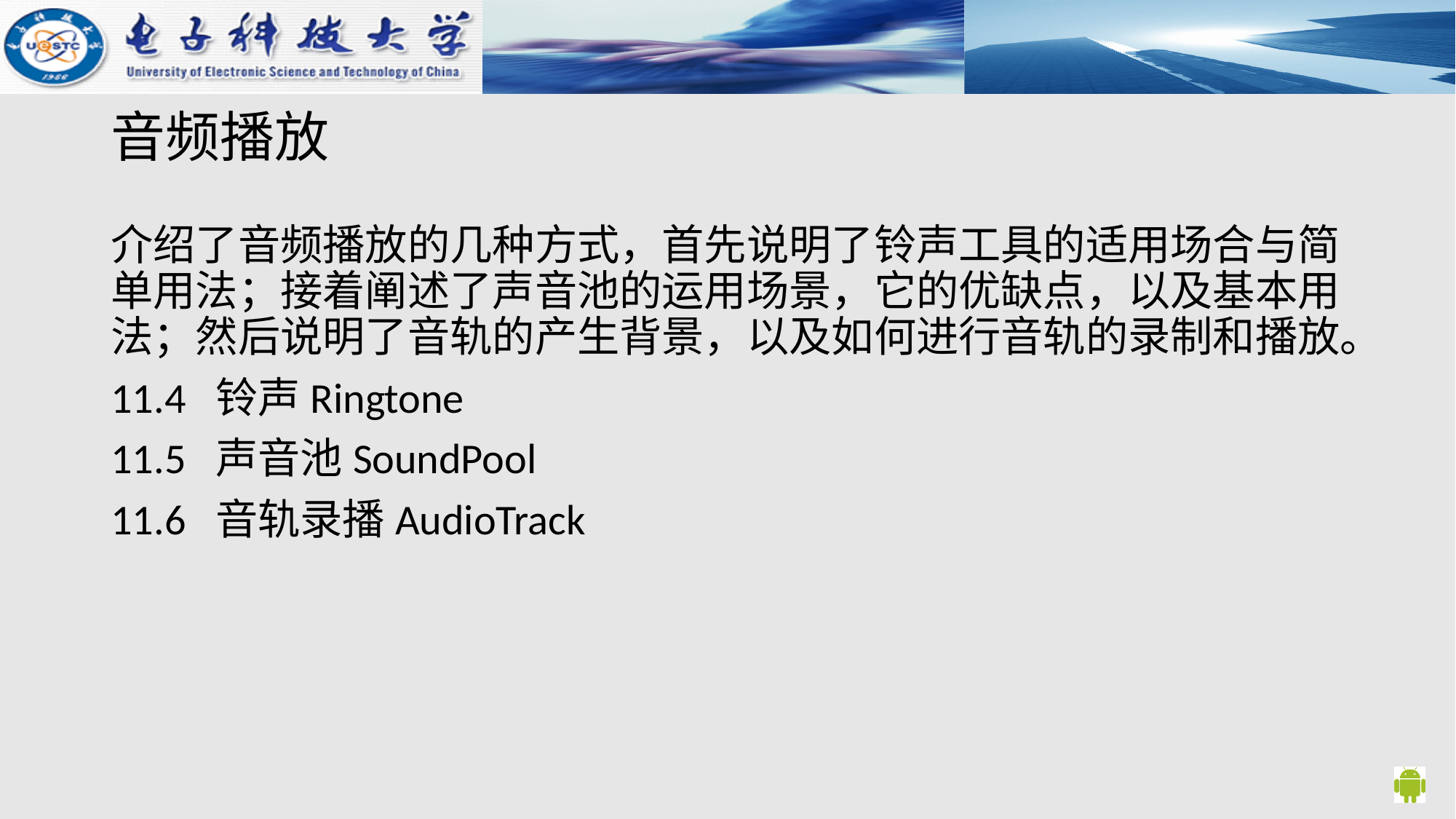

# 音频播放
介绍了音频播放的几种方式，首先说明了铃声工具的适用场合与简单用法；接着阐述了声音池的运用场景，它的优缺点，以及基本用法；然后说明了音轨的产生背景，以及如何进行音轨的录制和播放。
11.4  铃声Ringtone
11.5  声音池SoundPool
11.6  音轨录播AudioTrack